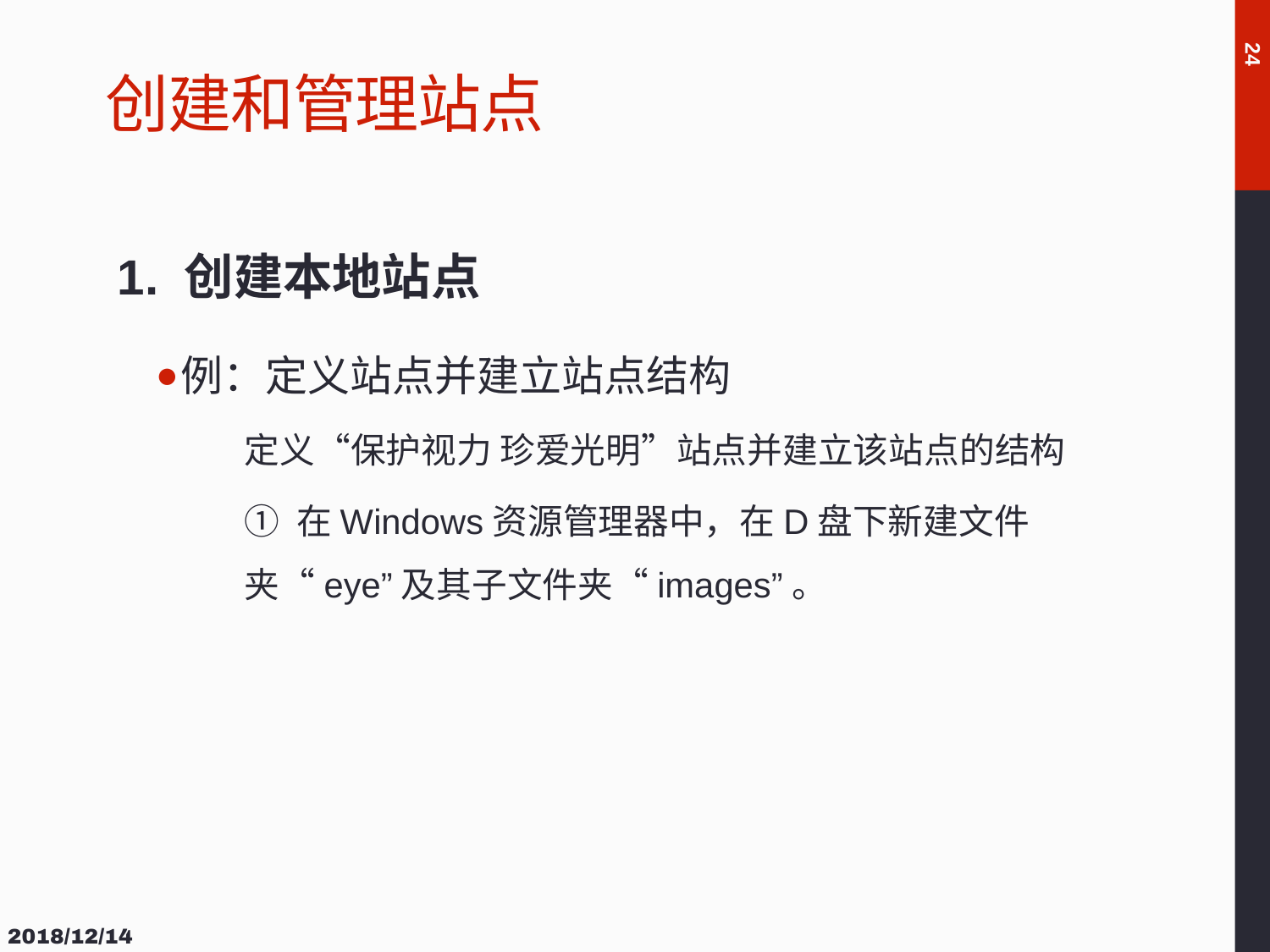

# 创建和管理站点
24
1. 创建本地站点
例：定义站点并建立站点结构
定义“保护视力 珍爱光明”站点并建立该站点的结构
① 在Windows资源管理器中，在D盘下新建文件夹“eye”及其子文件夹“images”。

2018/12/14